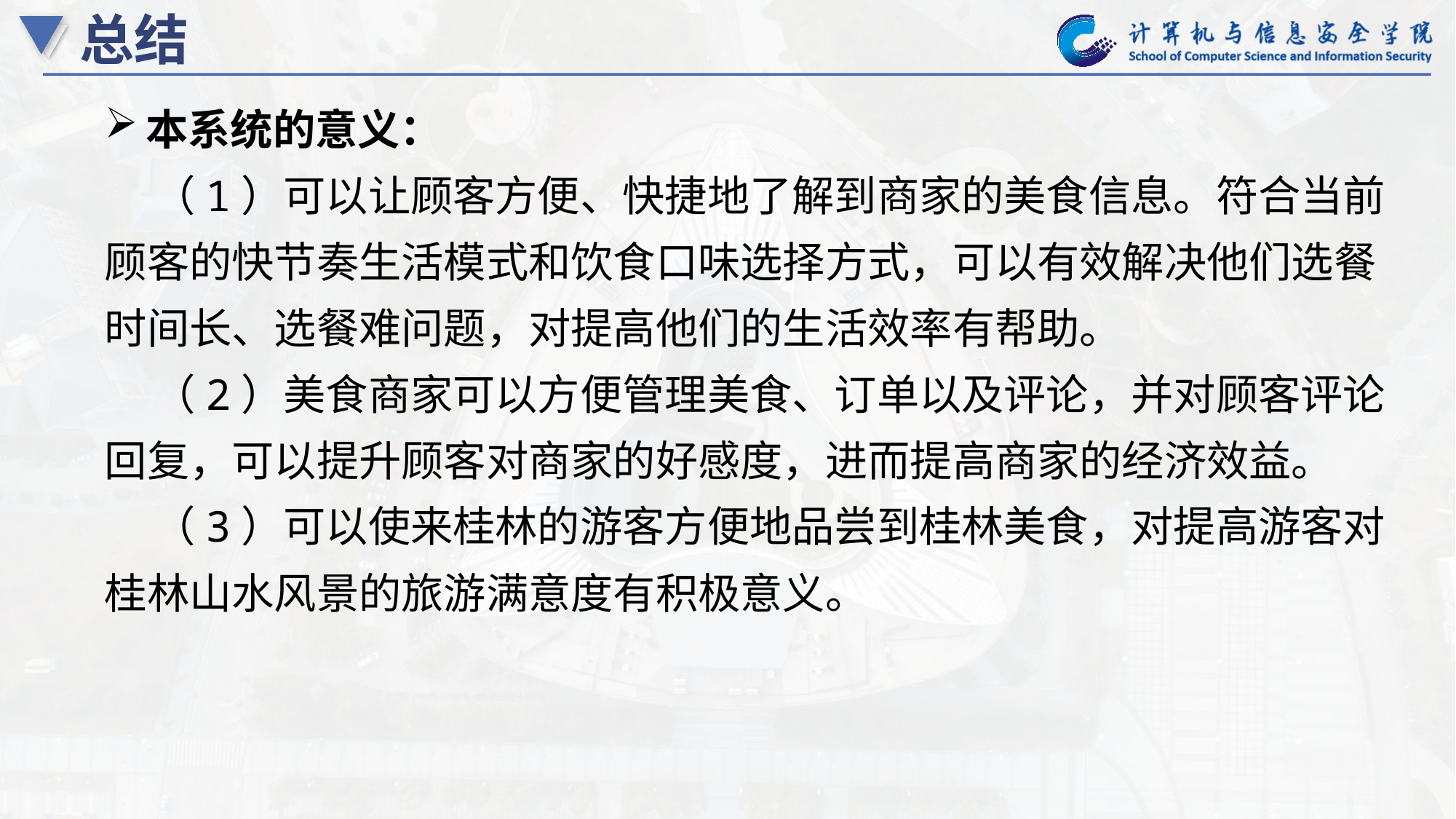

总结
本系统的意义：
    （1）可以让顾客方便、快捷地了解到商家的美食信息。符合当前顾客的快节奏生活模式和饮食口味选择方式，可以有效解决他们选餐时间长、选餐难问题，对提高他们的生活效率有帮助。
    （2）美食商家可以方便管理美食、订单以及评论，并对顾客评论回复，可以提升顾客对商家的好感度，进而提高商家的经济效益。
    （3）可以使来桂林的游客方便地品尝到桂林美食，对提高游客对桂林山水风景的旅游满意度有积极意义。